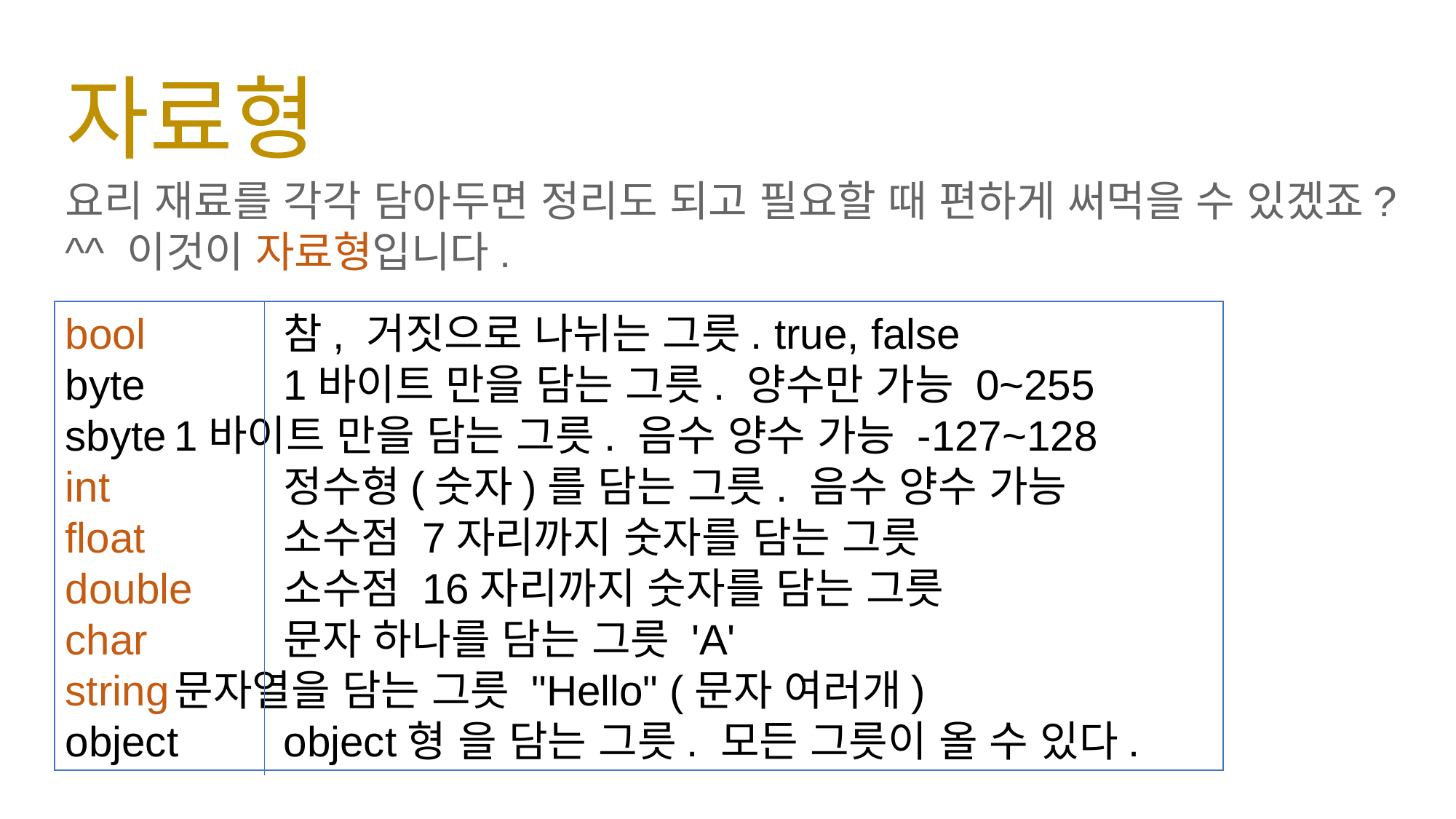

# 자료형
요리 재료를 각각 담아두면 정리도 되고 필요할 때 편하게 써먹을 수 있겠죠? ^^ 이것이 자료형입니다.
bool		참, 거짓으로 나뉘는 그릇. true, false
byte		1바이트 만을 담는 그릇. 양수만 가능 0~255
sbyte	1바이트 만을 담는 그릇. 음수 양수 가능 -127~128
int		정수형(숫자)를 담는 그릇. 음수 양수 가능
float		소수점 7자리까지 숫자를 담는 그릇
double	소수점 16자리까지 숫자를 담는 그릇
char		문자 하나를 담는 그릇 'A'
string	문자열을 담는 그릇 "Hello" (문자 여러개)
object	object형 을 담는 그릇. 모든 그릇이 올 수 있다.